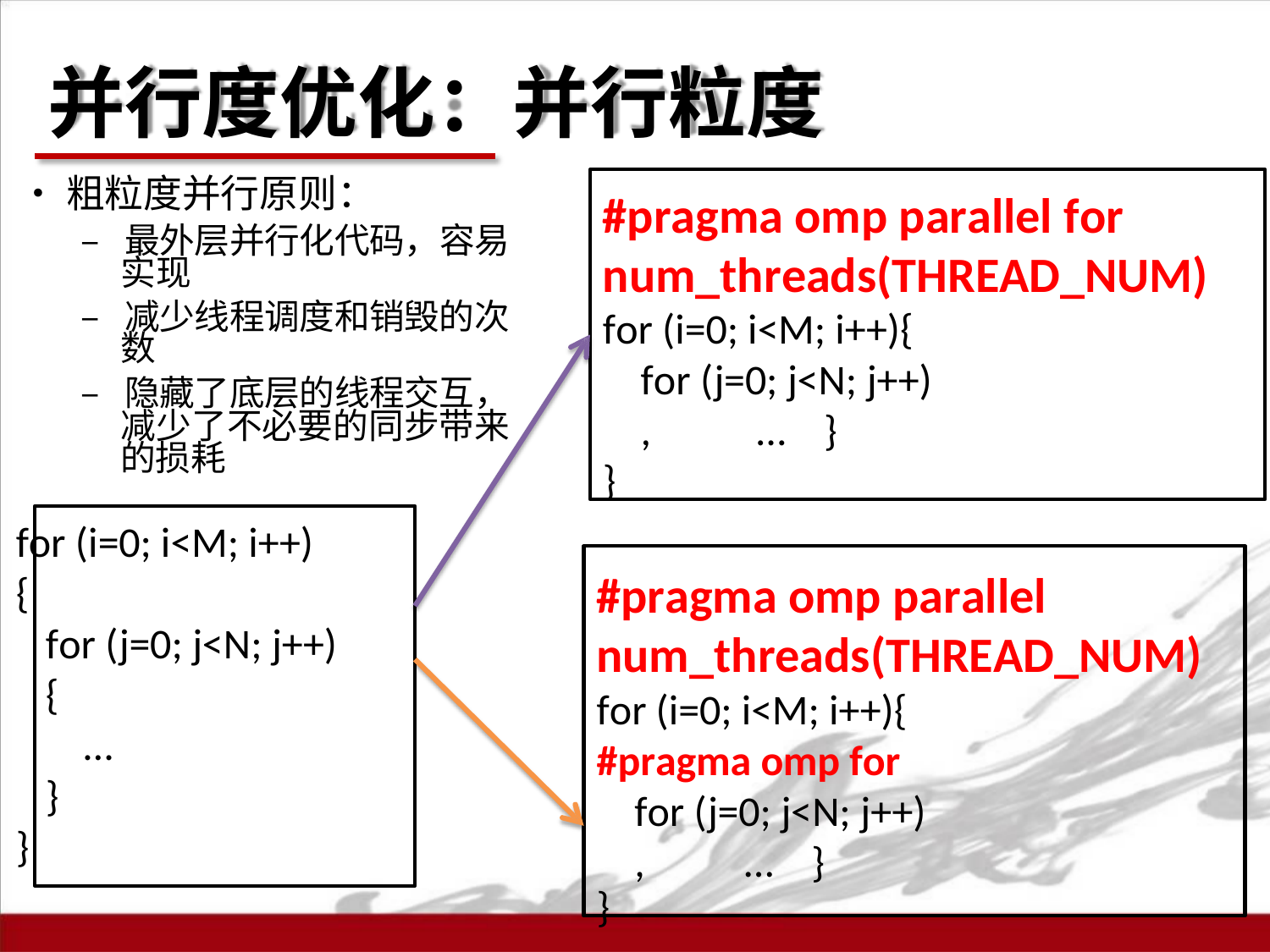

# 并行度优化：并行粒度
•	粗粒度并行原则：
–  最外层并行化代码，容易 实现
–  减少线程调度和销毁的次 数
–  隐藏了底层的线程交互， 减少了不必要的同步带来 的损耗

for (i=0; i<M; i++)
{
for (j=0; j<N; j++)
{
…
}
}

#pragma omp parallel for num_threads(THREAD_NUM) for (i=0; i<M; i++){
for (j=0; j<N; j++)
,	…	}

#pragma omp parallel num_threads(THREAD_NUM) for (i=0; i<M; i++){
#pragma omp for
for (j=0; j<N; j++)
,	…	}

}

}

60